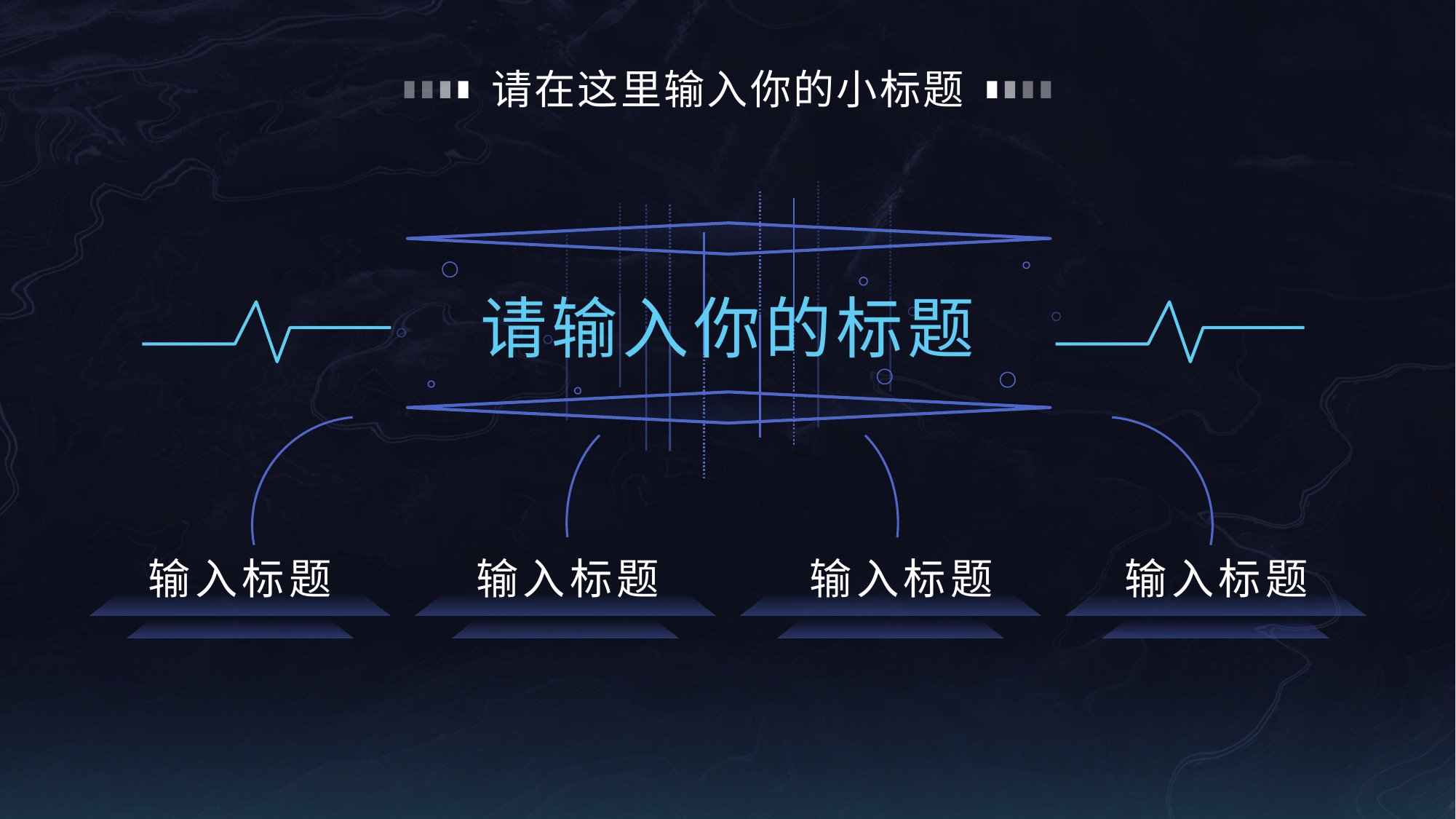

# 请在这里输入你的小标题

请输入你的标题

输入标题
输入标题
输入标题
输入标题